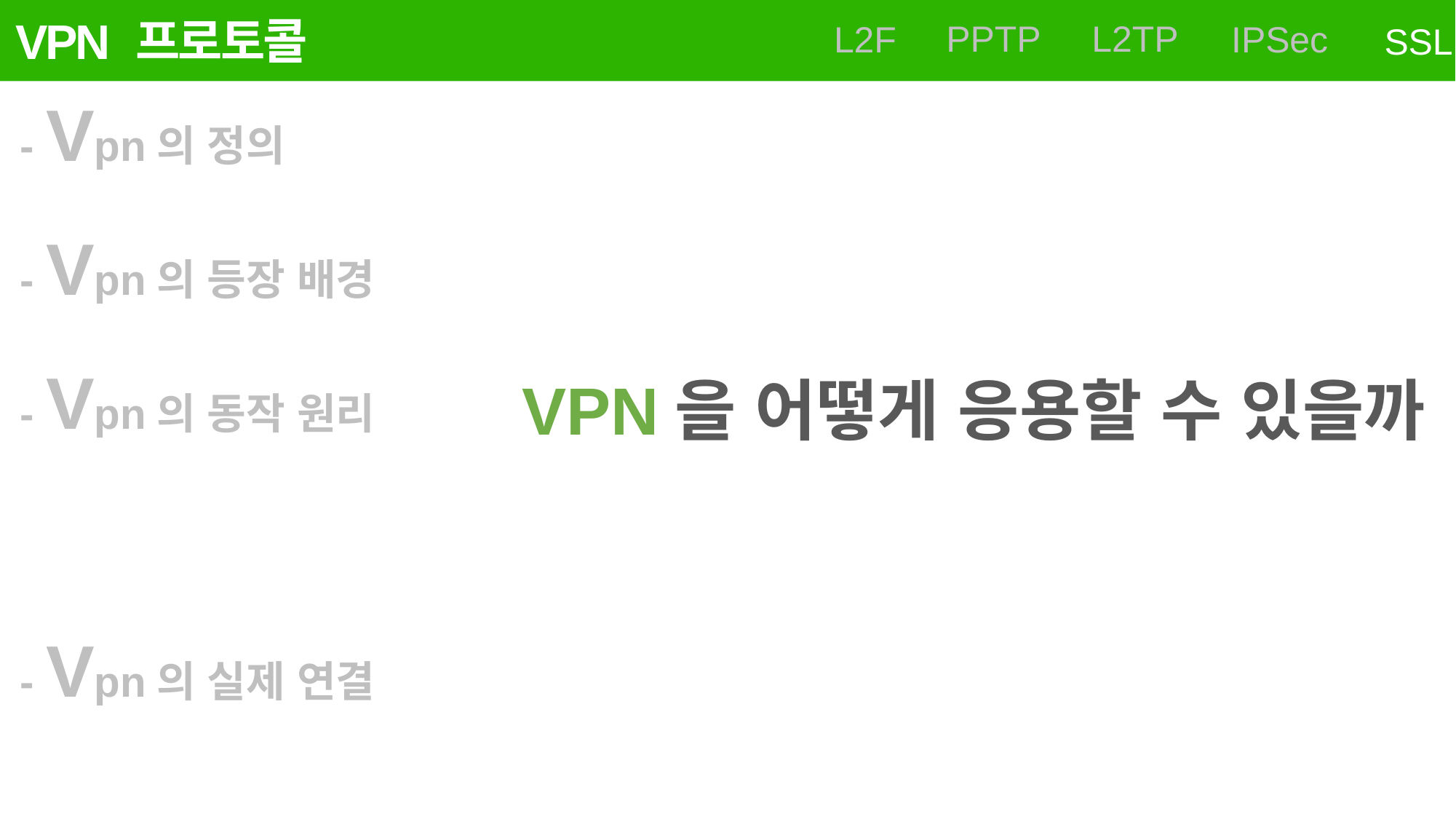

VPN 프로토콜
PPTP
L2TP
L2F
IPSec
SSL
- Vpn의 정의
- Vpn의 등장 배경
- Vpn의 동작 원리
- Vpn의 응용
- Vpn의 실제 연결
VPN을 어떻게 응용할 수 있을까